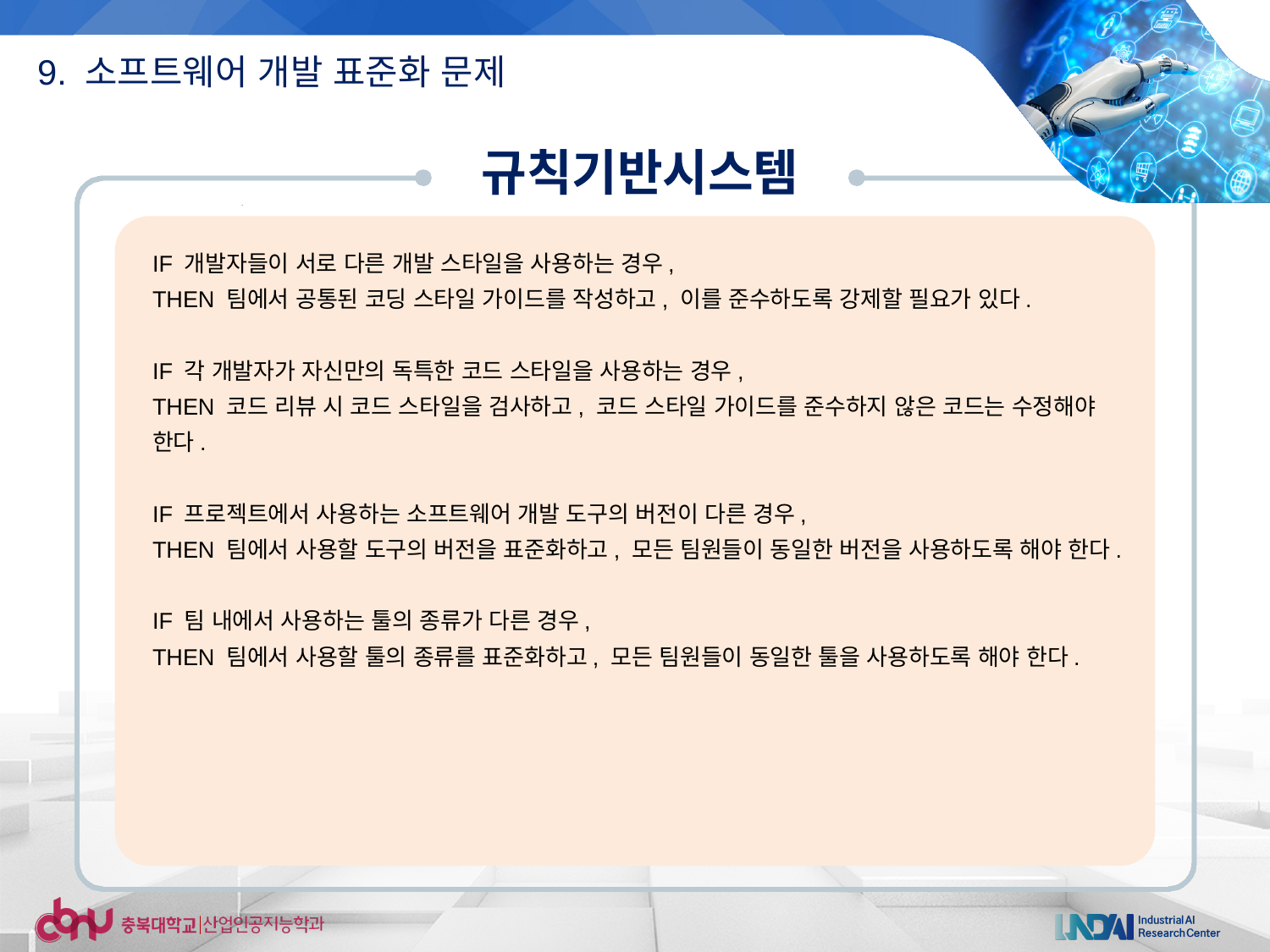

9. 소프트웨어 개발 표준화 문제
규칙기반시스템

IF 개발자들이 서로 다른 개발 스타일을 사용하는 경우,
THEN 팀에서 공통된 코딩 스타일 가이드를 작성하고, 이를 준수하도록 강제할 필요가 있다.

IF 각 개발자가 자신만의 독특한 코드 스타일을 사용하는 경우,
THEN 코드 리뷰 시 코드 스타일을 검사하고, 코드 스타일 가이드를 준수하지 않은 코드는 수정해야 한다.

IF 프로젝트에서 사용하는 소프트웨어 개발 도구의 버전이 다른 경우,
THEN 팀에서 사용할 도구의 버전을 표준화하고, 모든 팀원들이 동일한 버전을 사용하도록 해야 한다.

IF 팀 내에서 사용하는 툴의 종류가 다른 경우,
THEN 팀에서 사용할 툴의 종류를 표준화하고, 모든 팀원들이 동일한 툴을 사용하도록 해야 한다.